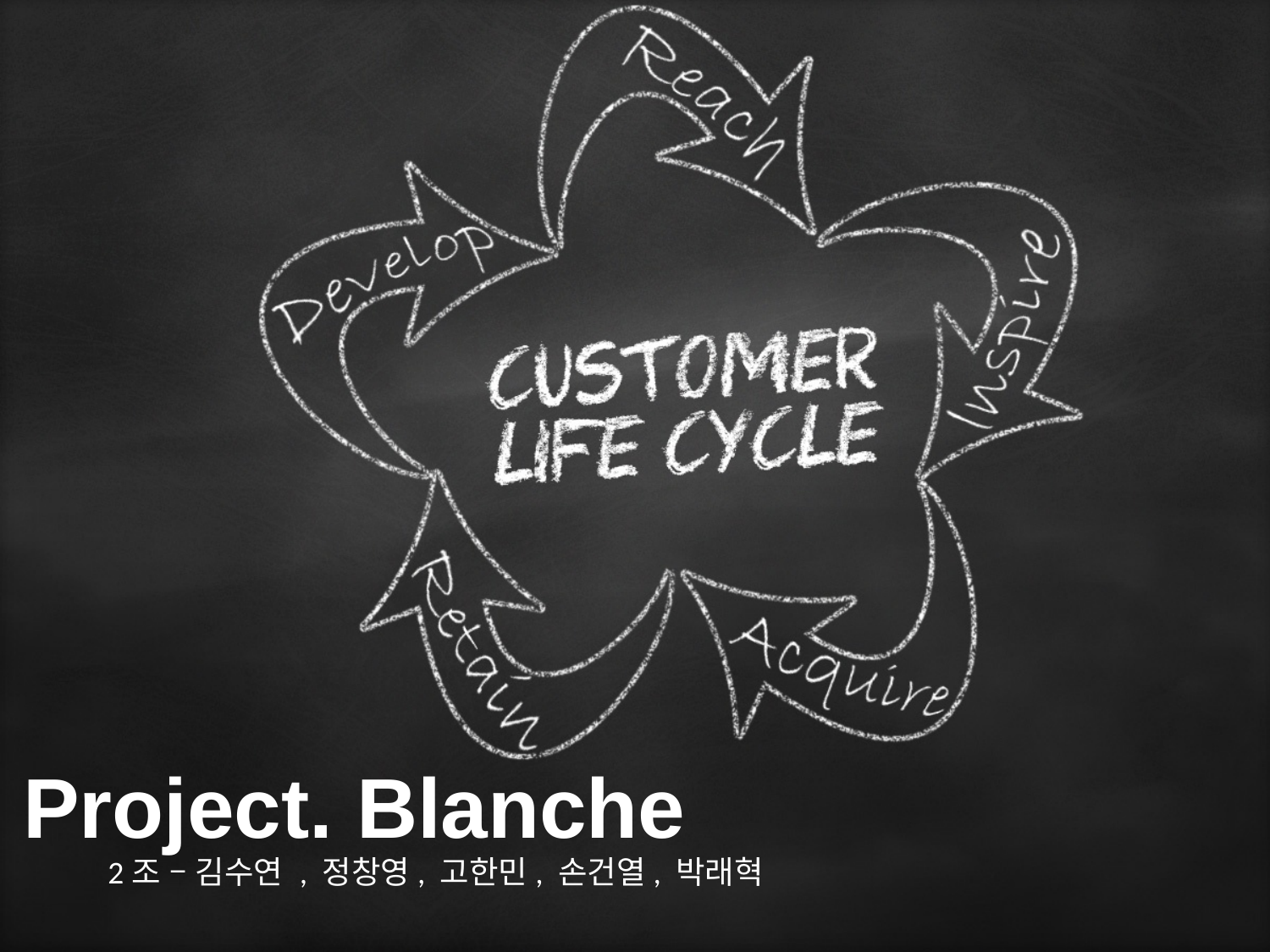

# Project. Blanche
2조 – 김수연 , 정창영, 고한민, 손건열, 박래혁